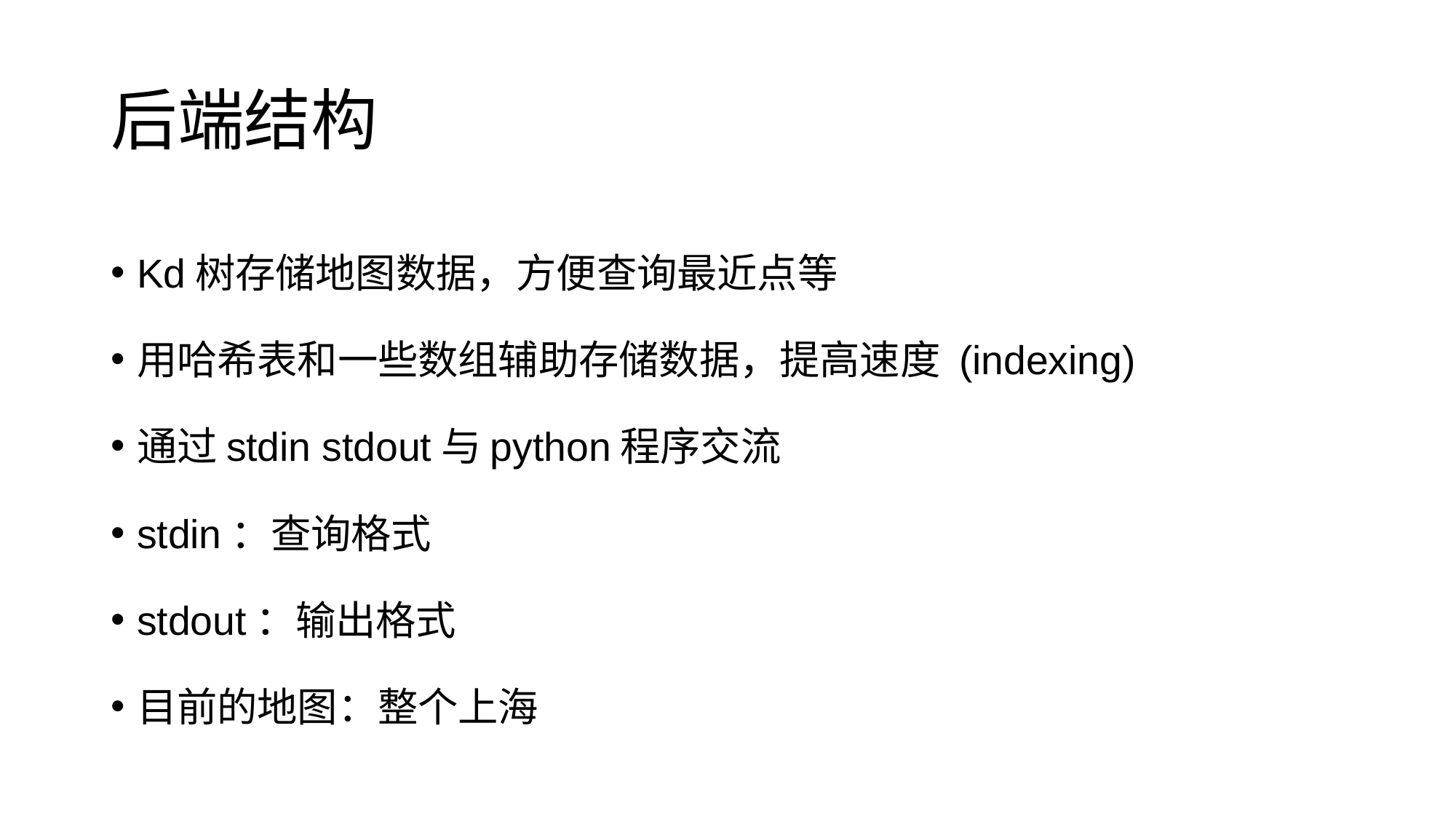

# 后端结构
Kd树存储地图数据，方便查询最近点等
用哈希表和一些数组辅助存储数据，提高速度 (indexing)
通过stdin stdout与python程序交流
stdin：查询格式
stdout：输出格式
目前的地图：整个上海